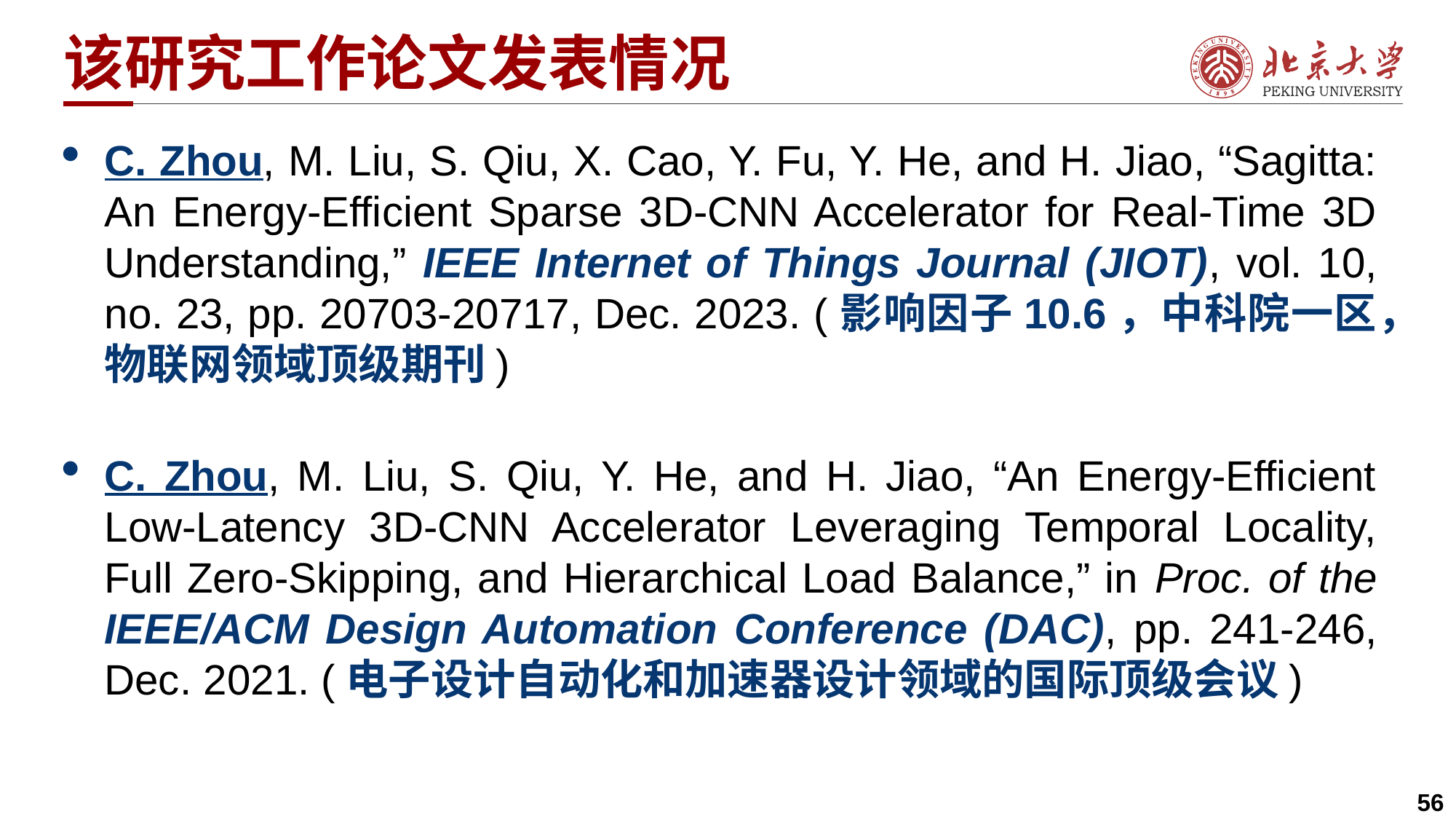

# 该研究工作论文发表情况
C. Zhou, M. Liu, S. Qiu, X. Cao, Y. Fu, Y. He, and H. Jiao, “Sagitta: An Energy-Efficient Sparse 3D-CNN Accelerator for Real-Time 3D Understanding,” IEEE Internet of Things Journal (JIOT), vol. 10, no. 23, pp. 20703-20717, Dec. 2023. (影响因子10.6，中科院一区，物联网领域顶级期刊)

C. Zhou, M. Liu, S. Qiu, Y. He, and H. Jiao, “An Energy-Efficient Low-Latency 3D-CNN Accelerator Leveraging Temporal Locality, Full Zero-Skipping, and Hierarchical Load Balance,” in Proc. of the IEEE/ACM Design Automation Conference (DAC), pp. 241-246, Dec. 2021. (电子设计自动化和加速器设计领域的国际顶级会议)
56